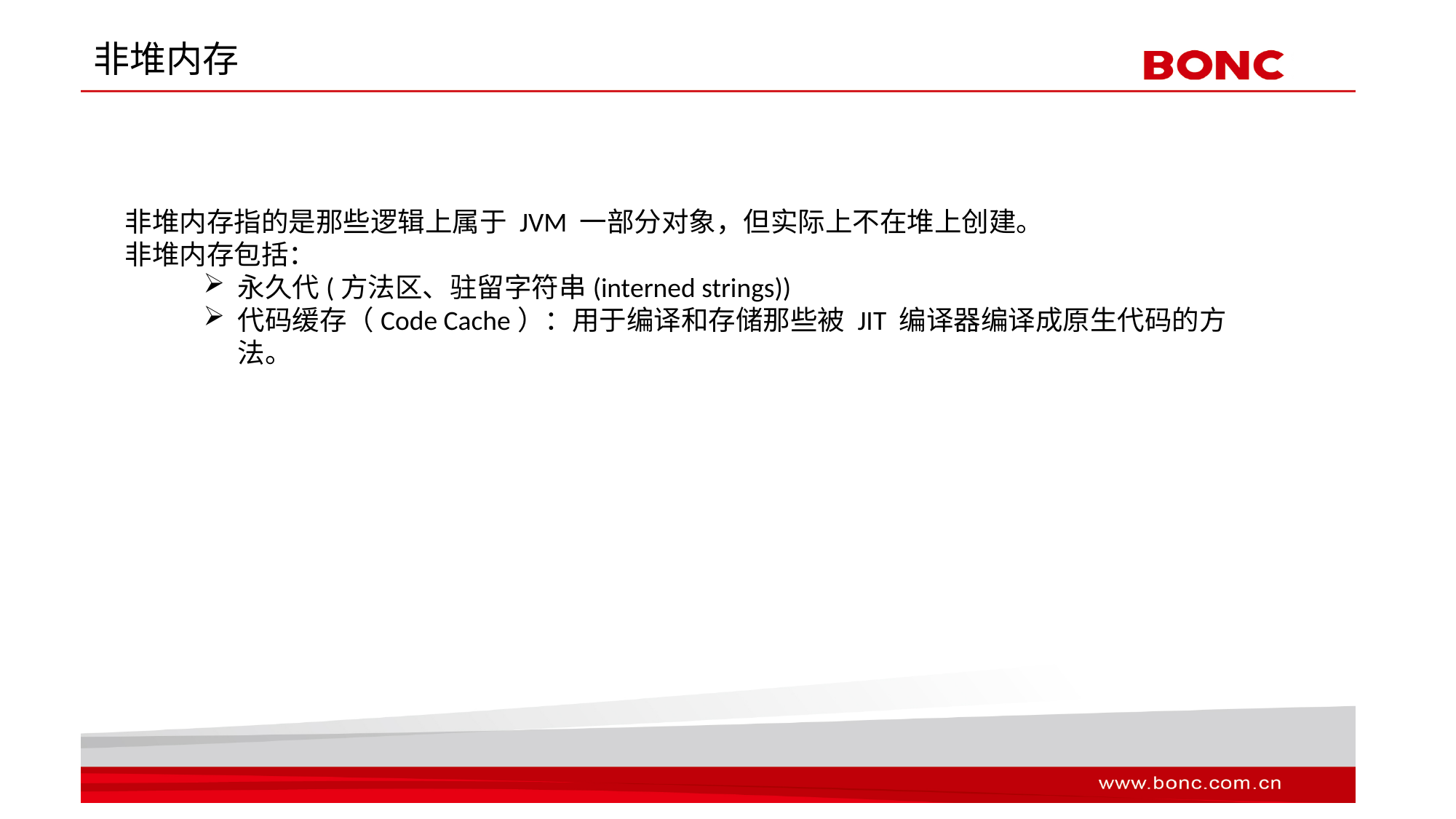

# 非堆内存
非堆内存指的是那些逻辑上属于 JVM 一部分对象，但实际上不在堆上创建。
非堆内存包括：
永久代(方法区、驻留字符串(interned strings))
代码缓存（Code Cache）：用于编译和存储那些被 JIT 编译器编译成原生代码的方法。